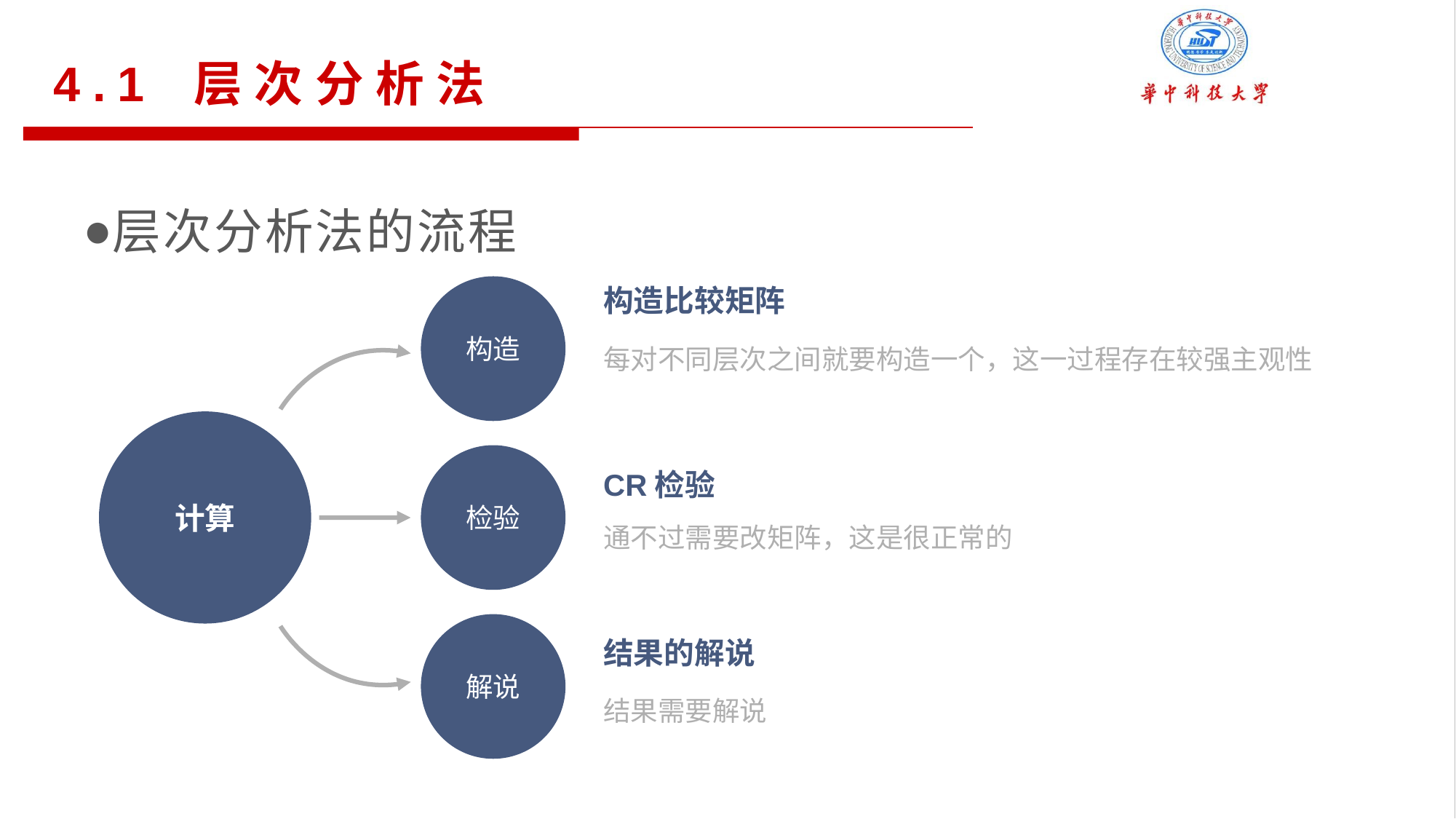

4.1 层次分析法

层次分析法的流程
构造
构造比较矩阵
每对不同层次之间就要构造一个，这一过程存在较强主观性

计算
检验
CR检验
通不过需要改矩阵，这是很正常的

解说

结果的解说
结果需要解说